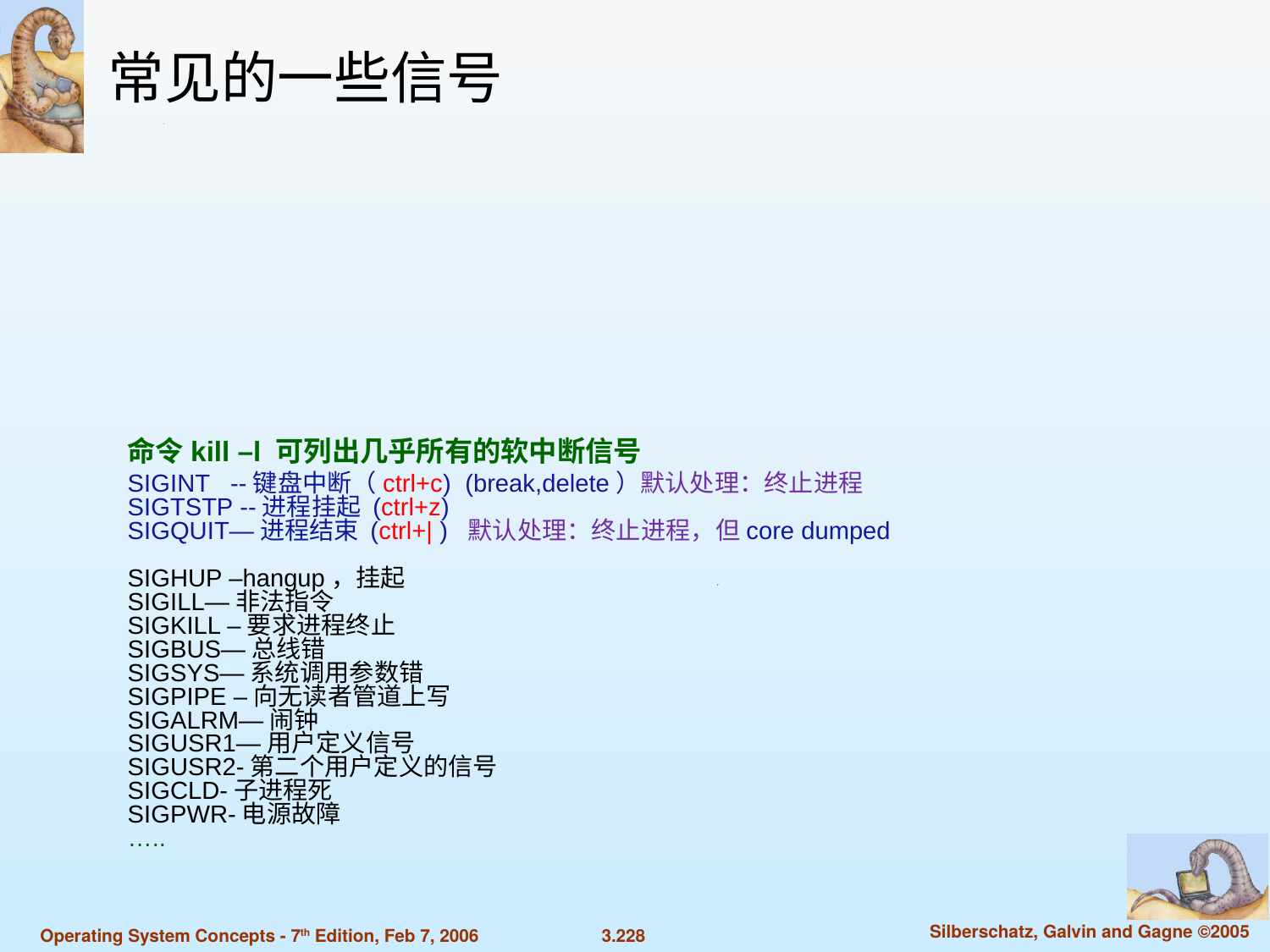

常见的一些信号
命令kill –l 可列出几乎所有的软中断信号
SIGINT   --键盘中断（ctrl+c)  (break,delete）默认处理：终止进程
SIGTSTP --进程挂起 (ctrl+z)
SIGQUIT—进程结束 (ctrl+| )  默认处理：终止进程，但core dumped

SIGHUP –hangup，挂起
SIGILL—非法指令
SIGKILL –要求进程终止
SIGBUS—总线错
SIGSYS—系统调用参数错
SIGPIPE –向无读者管道上写
SIGALRM—闹钟
SIGUSR1—用户定义信号
SIGUSR2-第二个用户定义的信号
SIGCLD-子进程死
SIGPWR-电源故障
…..